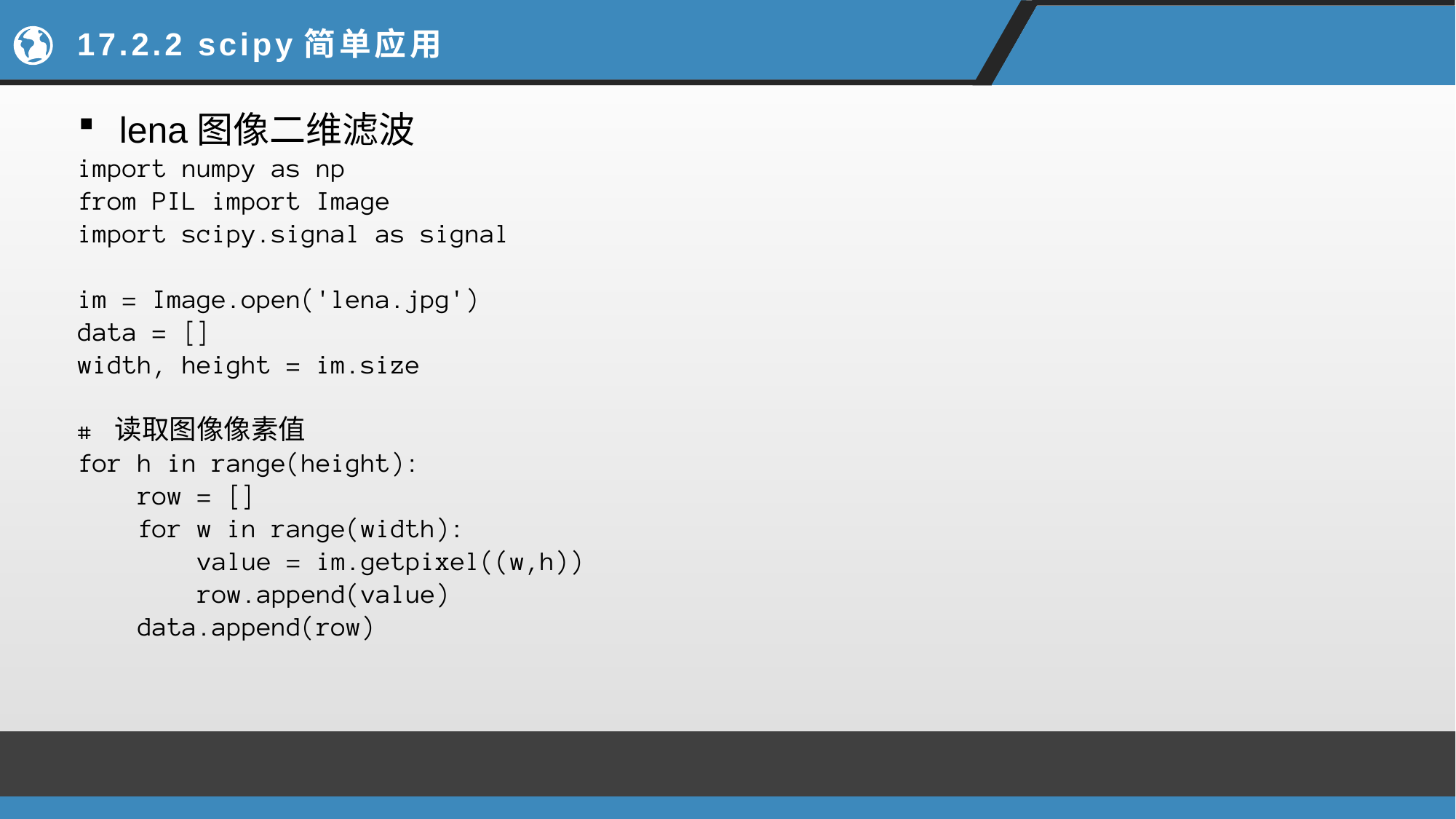

# 17.2.2 scipy简单应用

lena图像二维滤波
import numpy as np
from PIL import Image
import scipy.signal as signal

im = Image.open('lena.jpg')
data = []
width, height = im.size

# 读取图像像素值
for h in range(height):
    row = []
    for w in range(width):
        value = im.getpixel((w,h))
        row.append(value)
    data.append(row)